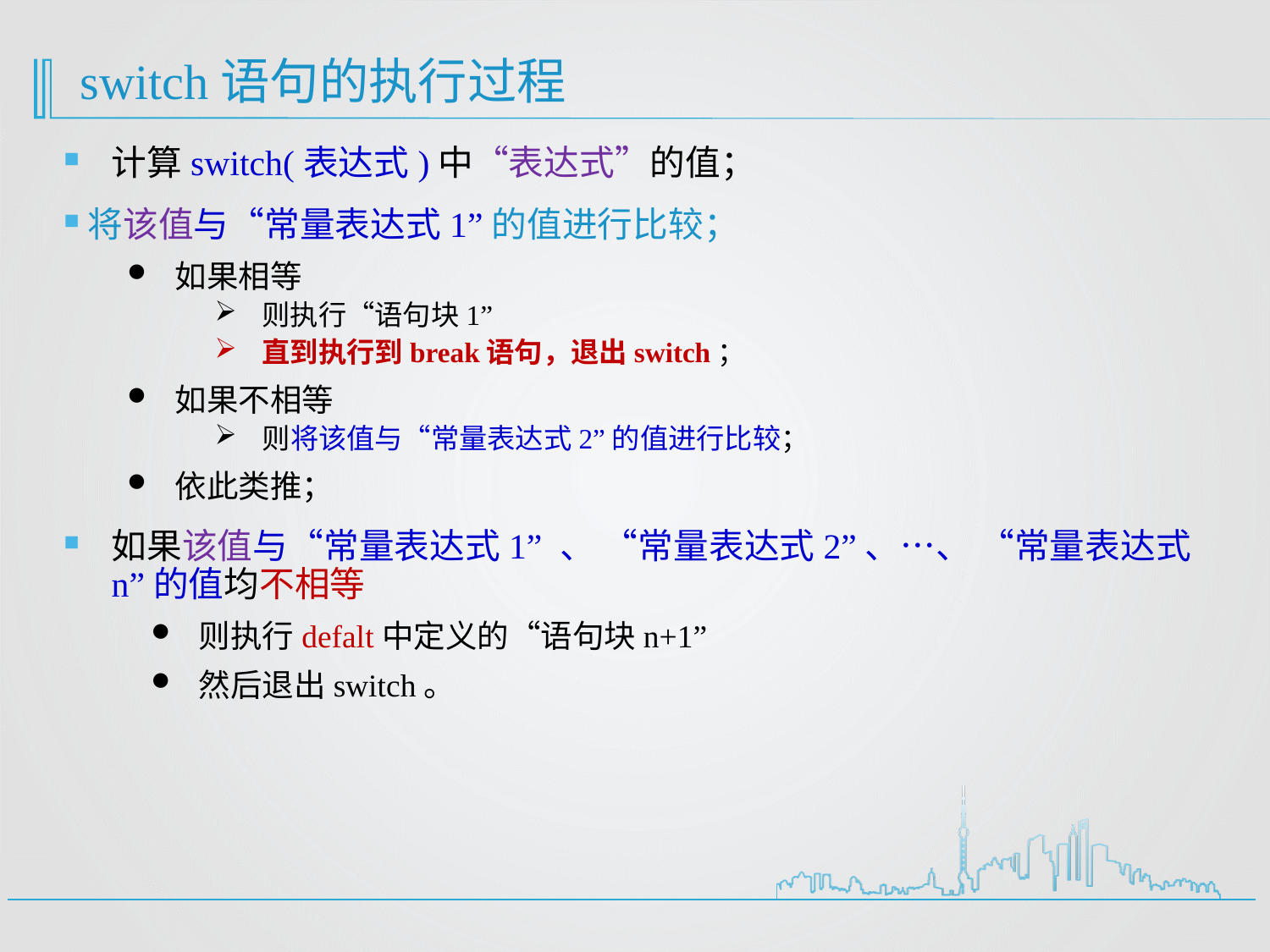

# switch语句的执行过程
计算switch(表达式)中“表达式”的值；
将该值与“常量表达式1”的值进行比较；
如果相等
则执行“语句块1”
直到执行到break语句，退出switch；
如果不相等
则将该值与“常量表达式2”的值进行比较；
依此类推；
如果该值与“常量表达式1” 、 “常量表达式2”、…、 “常量表达式n”的值均不相等
则执行defalt中定义的“语句块n+1”
然后退出switch。